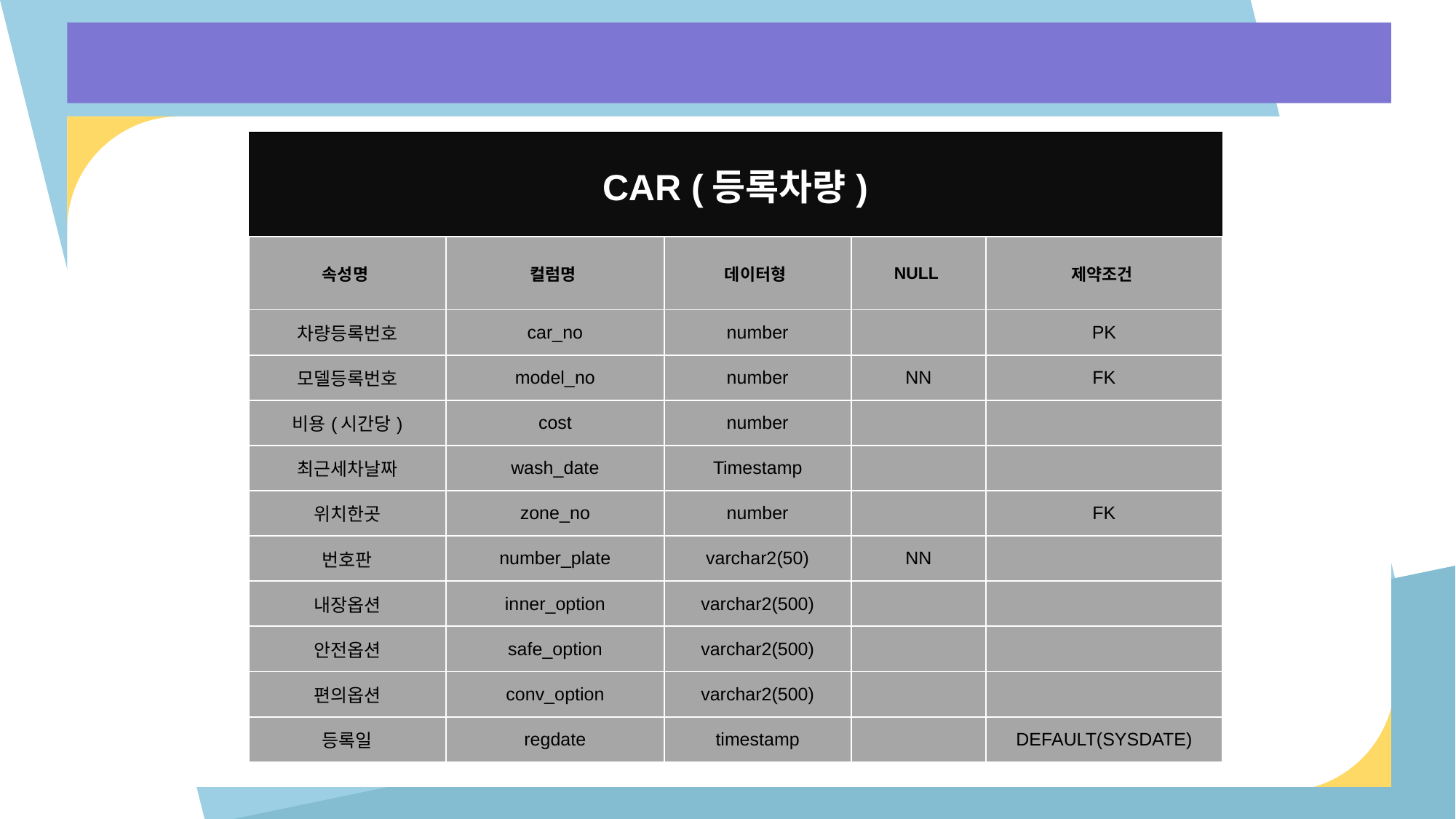

| CAR (등록차량) |  |  |  |  |
| --- | --- | --- | --- | --- |
| 속성명 | 컬럼명 | 데이터형 | NULL | 제약조건 |
| 차량등록번호 | car\_no | number |  | PK |
| 모델등록번호 | model\_no | number | NN | FK |
| 비용(시간당) | cost | number |  |  |
| 최근세차날짜 | wash\_date | Timestamp |  |  |
| 위치한곳 | zone\_no | number |  | FK |
| 번호판 | number\_plate | varchar2(50) | NN |  |
| 내장옵션 | inner\_option | varchar2(500) |  |  |
| 안전옵션 | safe\_option | varchar2(500) |  |  |
| 편의옵션 | conv\_option | varchar2(500) |  |  |
| 등록일 | regdate | timestamp |  | DEFAULT(SYSDATE) |